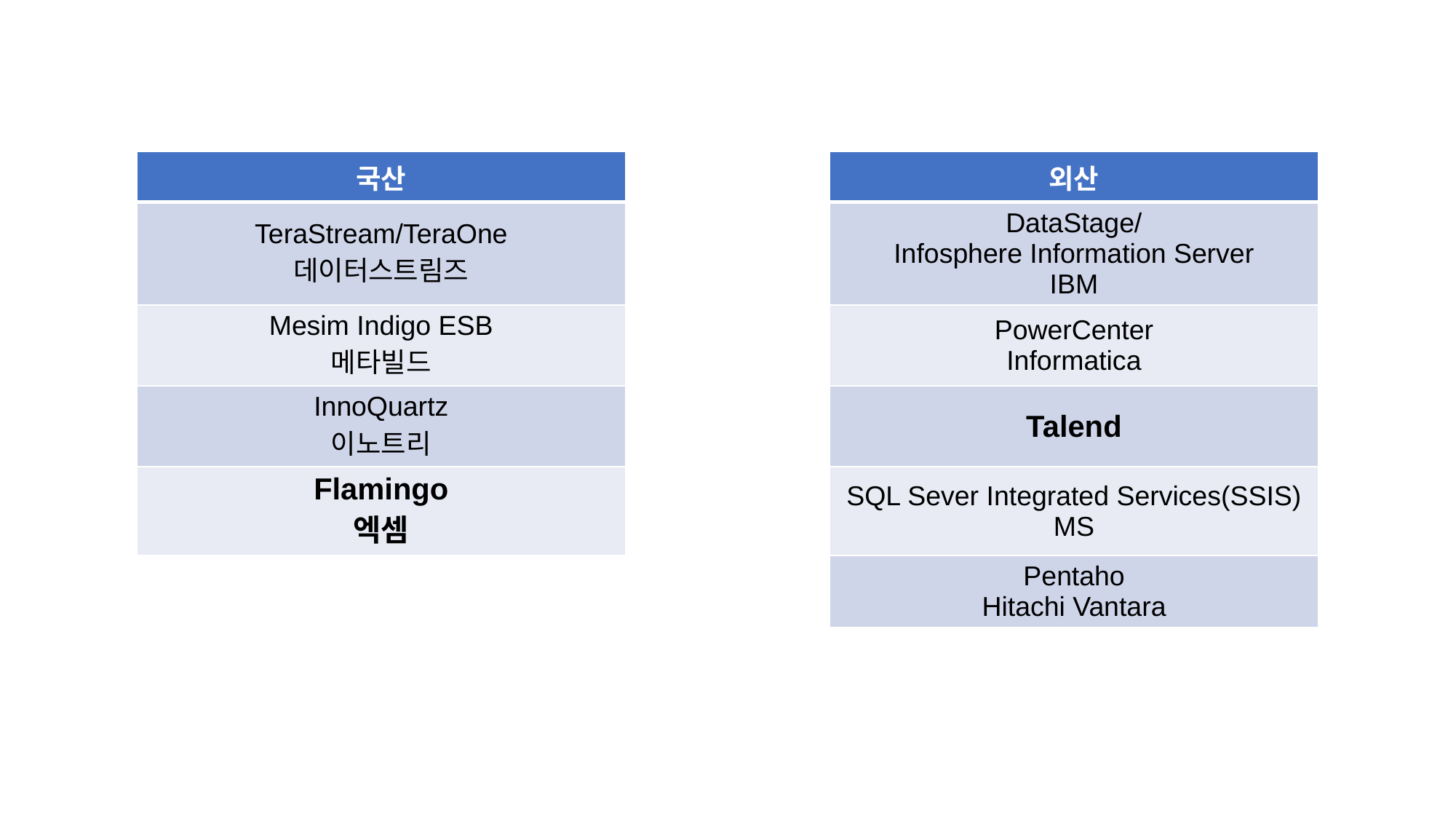

| 국산 |  | 외산 |
| --- | --- | --- |
| TeraStream/TeraOne 데이터스트림즈 |  | DataStage/ Infosphere Information Server IBM |
| Mesim Indigo ESB 메타빌드 |  | PowerCenter Informatica |
| InnoQuartz 이노트리 |  | Talend |
| Flamingo 엑셈 |  | SQL Sever Integrated Services(SSIS) MS |
|  |  | Pentaho Hitachi Vantara |